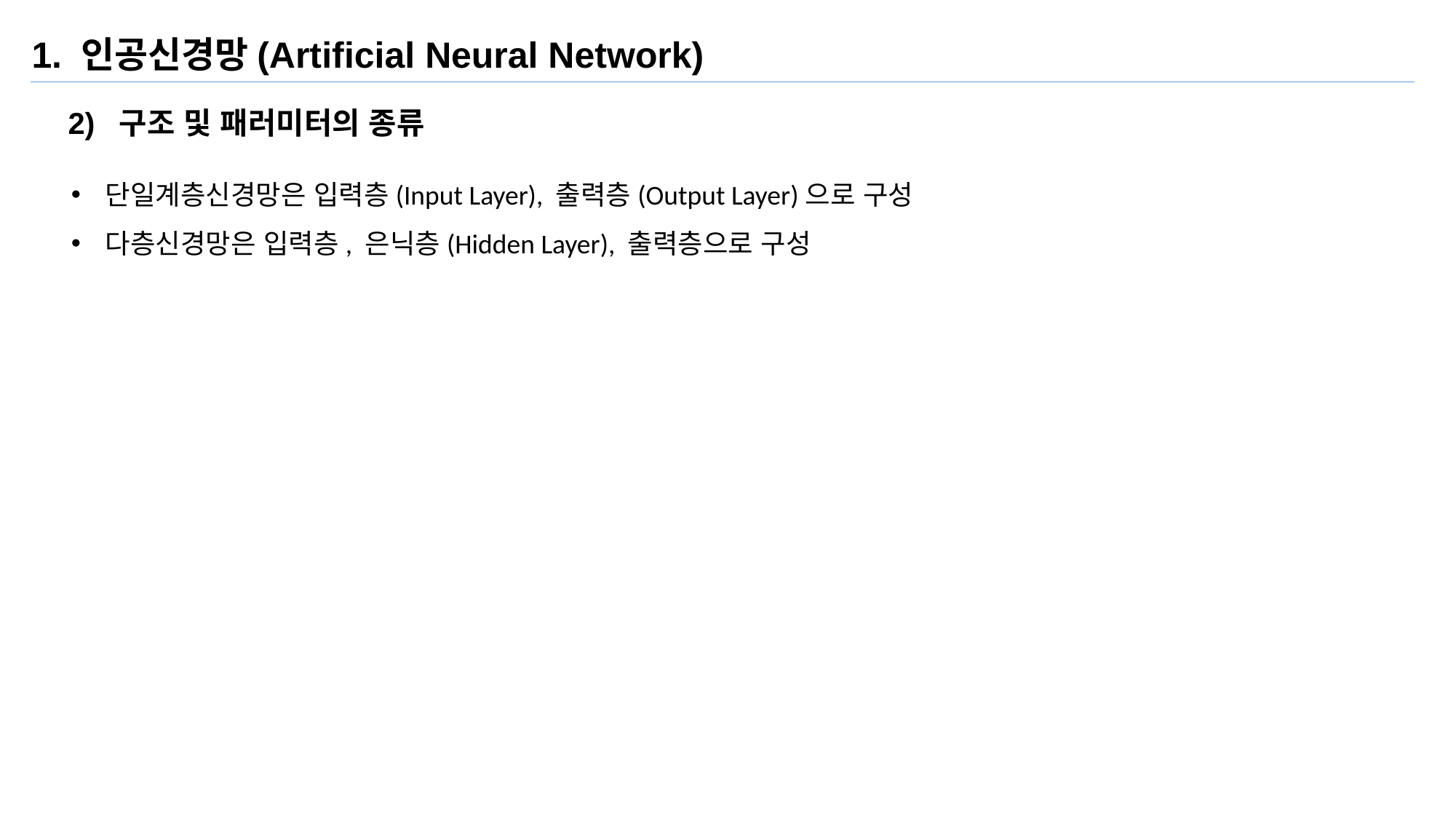

1. 인공신경망(Artificial Neural Network)
2)  구조 및 패러미터의 종류
단일계층신경망은 입력층(Input Layer), 출력층(Output Layer)으로 구성
다층신경망은 입력층, 은닉층(Hidden Layer), 출력층으로 구성